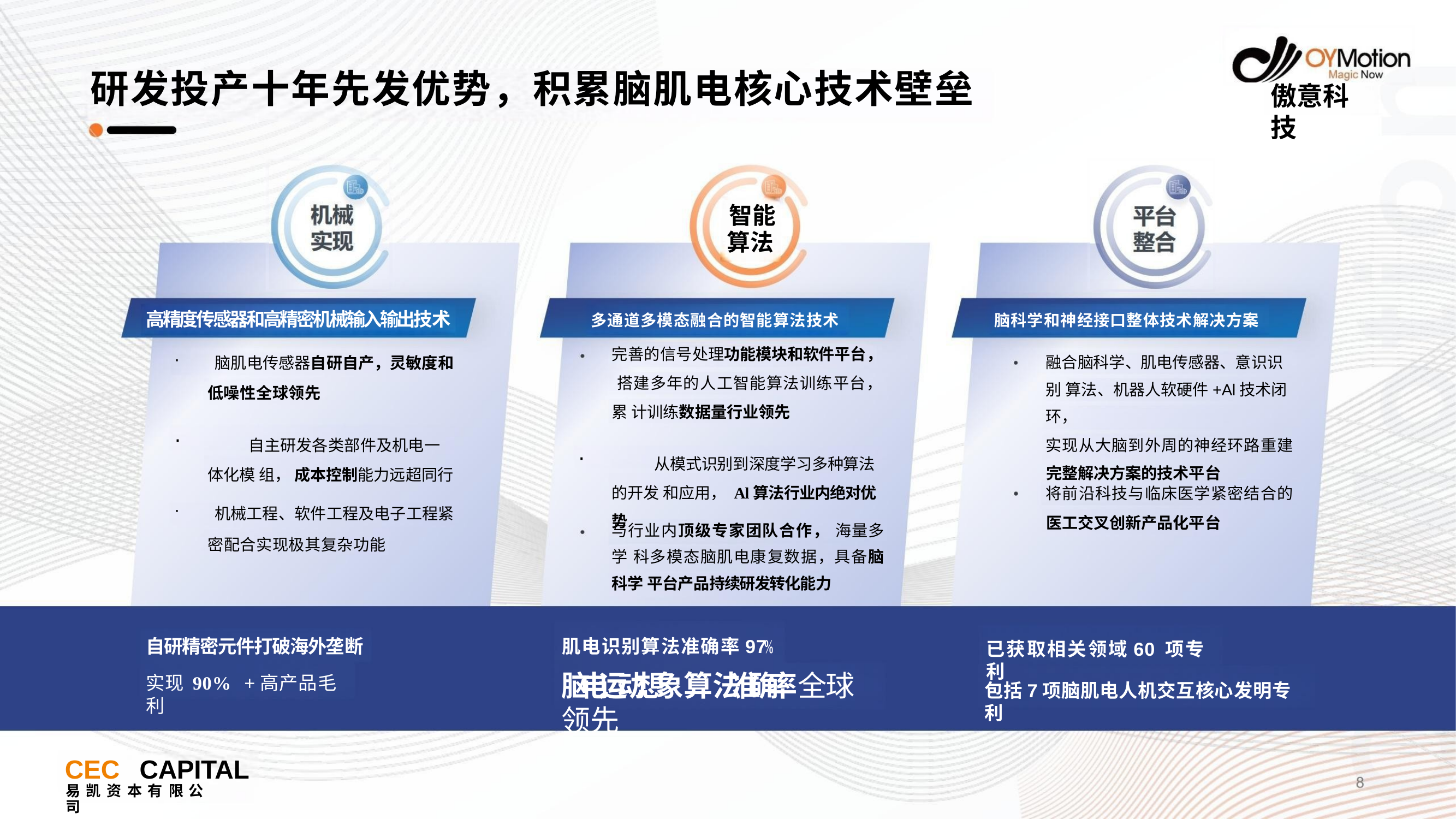

# 研发投产十年先发优势，积累脑肌电核心技术壁垒
傲意科技

智能 算法
高精度传感器和高精密机械输入输出技术

脑肌电传感器自研自产，灵敏度和
多通道多模态融合的智能算法技术
脑科学和神经接口整体技术解决方案
完善的信号处理功能模块和软件平台，  搭建多年的人工智能算法训练平台，累 计训练数据量行业领先
融合脑科学、肌电传感器、意识识别 算法、机器人软硬件+Al技术闭环，
实现从大脑到外周的神经环路重建 完整解决方案的技术平台
低噪性全球领先
	自主研发各类部件及机电一体化模 组， 成本控制能力远超同行
	从模式识别到深度学习多种算法的开发 和应用， Al算法行业内绝对优势
将前沿科技与临床医学紧密结合的 医工交叉创新产品化平台
机械工程、软件工程及电子工程紧
与行业内顶级专家团队合作， 海量多学 科多模态脑肌电康复数据，具备脑科学 平台产品持续研发转化能力
密配合实现极其复杂功能
肌电识别算法准确率97
脑电运动想象算法准确率全球领先
自研精密元件打破海外垄断
已获取相关领域60 项专利

实现 90%	+高产品毛利
包括7项脑肌电人机交互核心发明专利
CEC	CAPITAL
易 凯 资 本 有 限 公	司